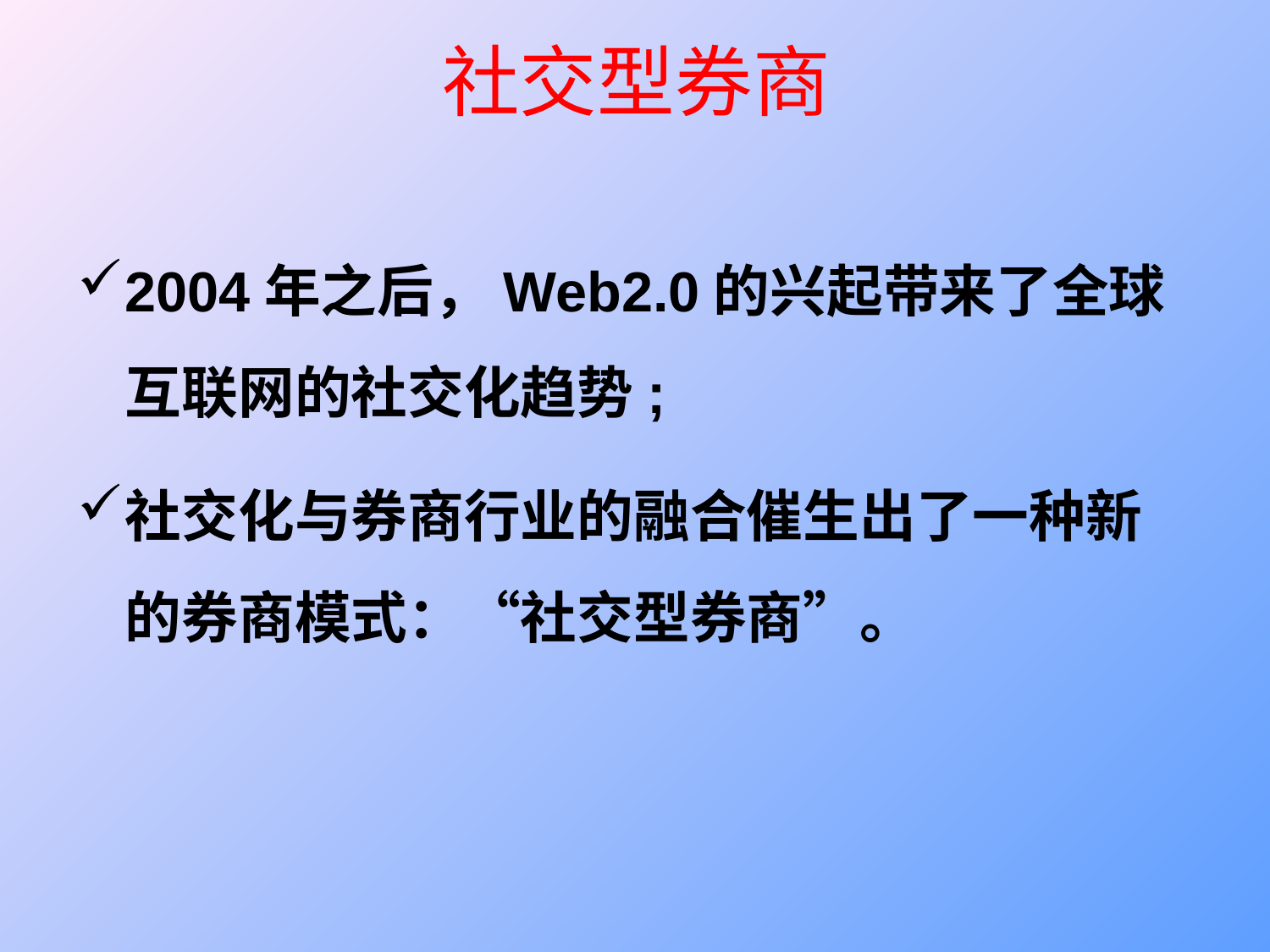

# 社交型券商

2004年之后，Web2.0的兴起带来了全球互联网的社交化趋势;
社交化与券商行业的融合催生出了一种新的券商模式：“社交型券商”。